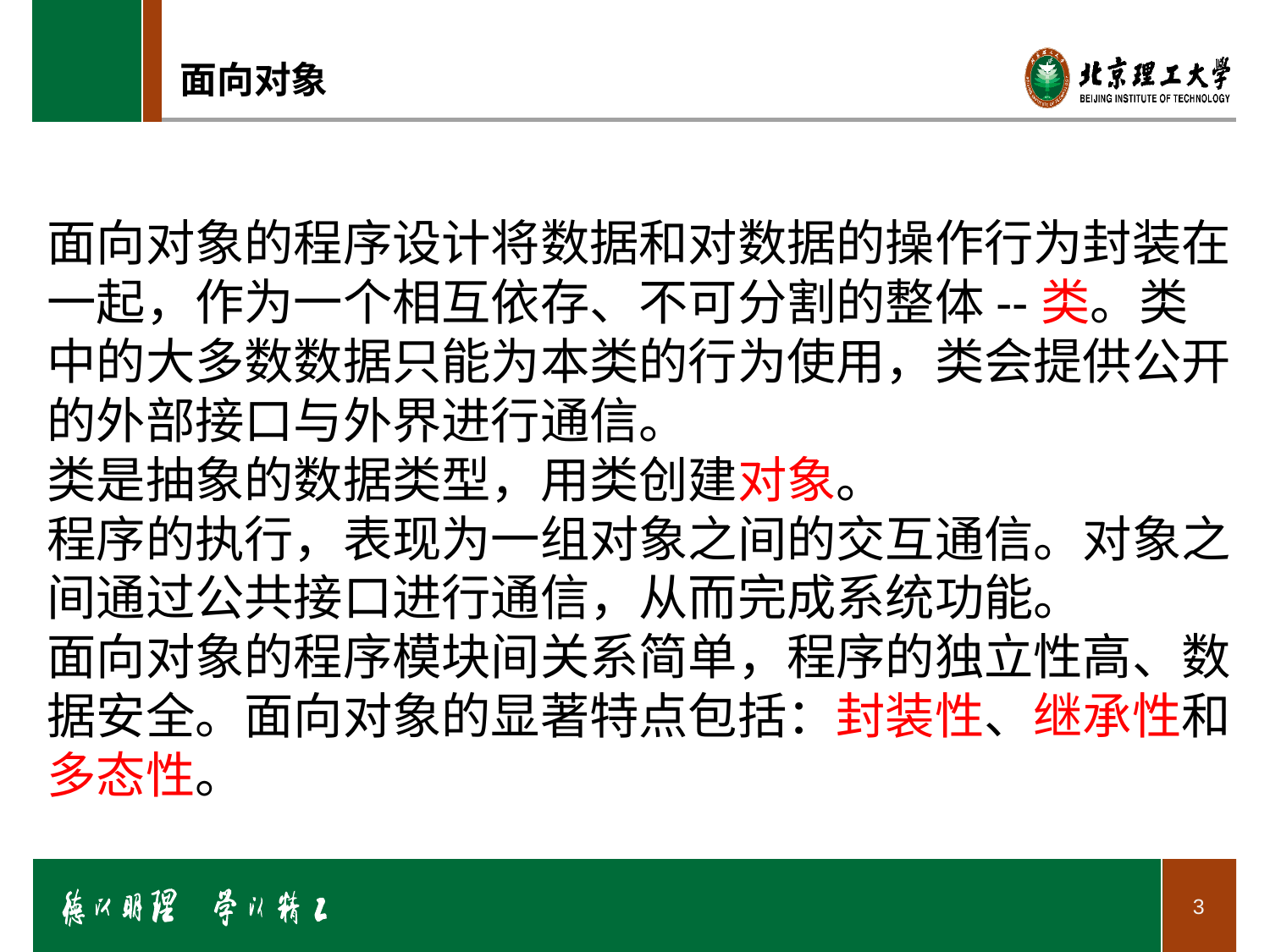

# 面向对象
面向对象的程序设计将数据和对数据的操作行为封装在一起，作为一个相互依存、不可分割的整体--类。类中的大多数数据只能为本类的行为使用，类会提供公开的外部接口与外界进行通信。
类是抽象的数据类型，用类创建对象。
程序的执行，表现为一组对象之间的交互通信。对象之间通过公共接口进行通信，从而完成系统功能。
面向对象的程序模块间关系简单，程序的独立性高、数据安全。面向对象的显著特点包括：封装性、继承性和多态性。